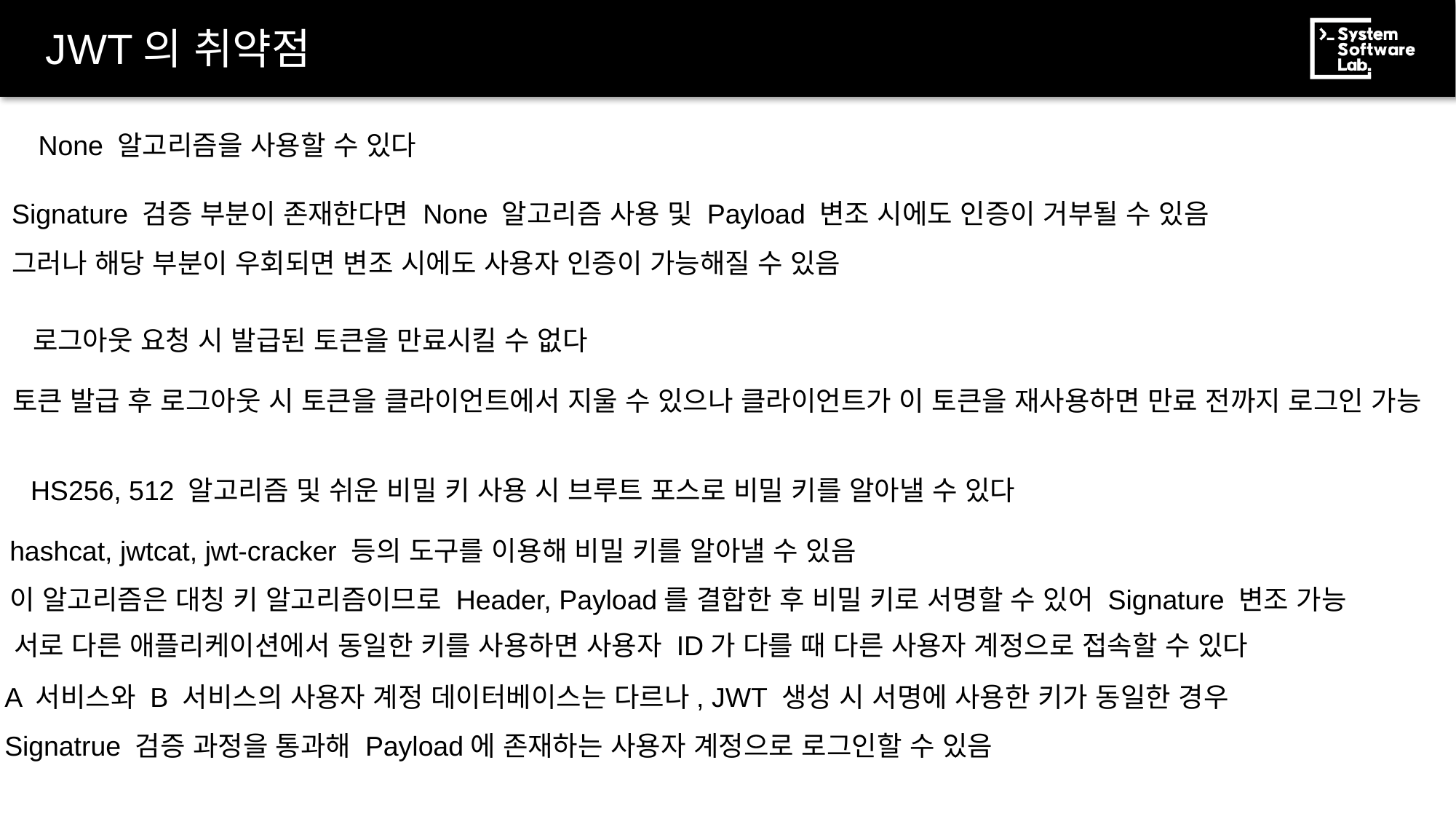

# JWT의 취약점
None 알고리즘을 사용할 수 있다
Signature 검증 부분이 존재한다면 None 알고리즘 사용 및 Payload 변조 시에도 인증이 거부될 수 있음
그러나 해당 부분이 우회되면 변조 시에도 사용자 인증이 가능해질 수 있음
로그아웃 요청 시 발급된 토큰을 만료시킬 수 없다
토큰 발급 후 로그아웃 시 토큰을 클라이언트에서 지울 수 있으나 클라이언트가 이 토큰을 재사용하면 만료 전까지 로그인 가능
HS256, 512 알고리즘 및 쉬운 비밀 키 사용 시 브루트 포스로 비밀 키를 알아낼 수 있다
hashcat, jwtcat, jwt-cracker 등의 도구를 이용해 비밀 키를 알아낼 수 있음
이 알고리즘은 대칭 키 알고리즘이므로 Header, Payload를 결합한 후 비밀 키로 서명할 수 있어 Signature 변조 가능
서로 다른 애플리케이션에서 동일한 키를 사용하면 사용자 ID가 다를 때 다른 사용자 계정으로 접속할 수 있다
A 서비스와 B 서비스의 사용자 계정 데이터베이스는 다르나, JWT 생성 시 서명에 사용한 키가 동일한 경우
Signatrue 검증 과정을 통과해 Payload에 존재하는 사용자 계정으로 로그인할 수 있음